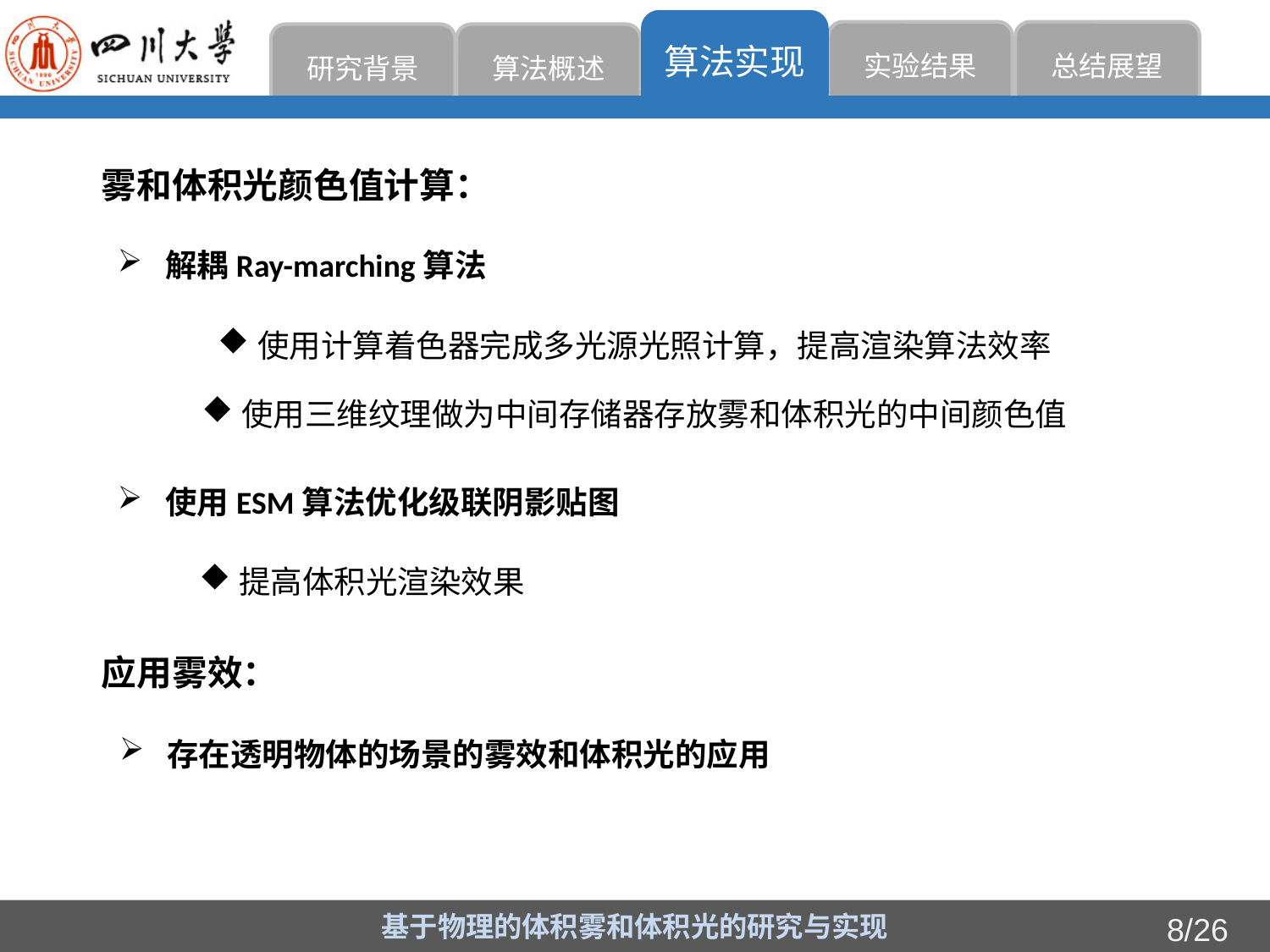

算法实现
实验结果
总结展望
研究背景
算法概述

雾和体积光颜色值计算：
解耦Ray-marching算法
使用计算着色器完成多光源光照计算，提高渲染算法效率
使用三维纹理做为中间存储器存放雾和体积光的中间颜色值
使用ESM算法优化级联阴影贴图
提高体积光渲染效果
应用雾效：
存在透明物体的场景的雾效和体积光的应用
基于物理的体积雾和体积光的研究与实现
8/26